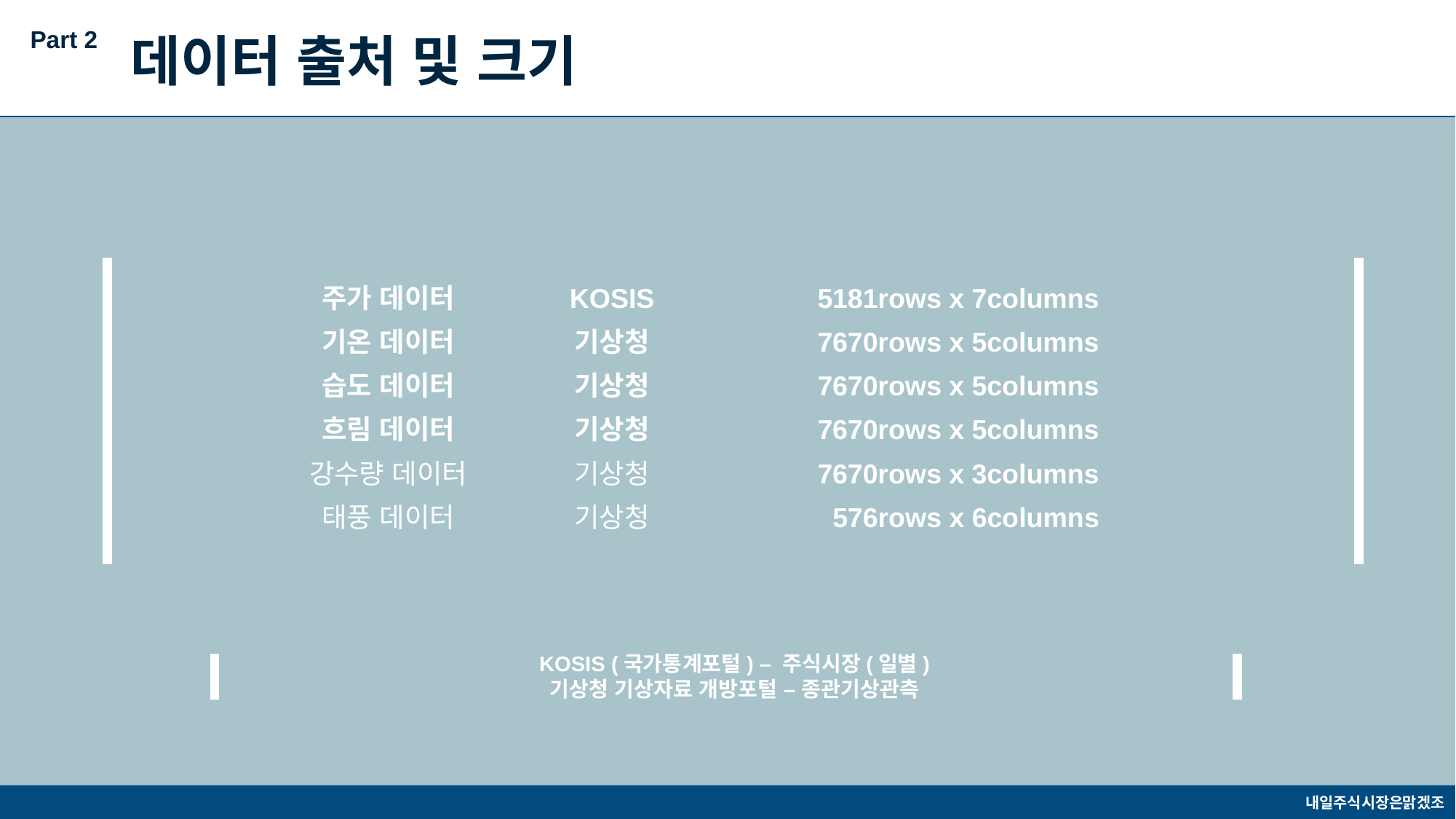

Part 2
데이터 출처 및 크기

| 주가 데이터 | KOSIS | 5181rows x 7columns |
| --- | --- | --- |
| 기온 데이터 | 기상청 | 7670rows x 5columns |
| 습도 데이터 | 기상청 | 7670rows x 5columns |
| 흐림 데이터 | 기상청 | 7670rows x 5columns |
| 강수량 데이터 | 기상청 | 7670rows x 3columns |
| 태풍 데이터 | 기상청 | 576rows x 6columns |
KOSIS (국가통계포털) – 주식시장(일별)
기상청 기상자료 개방포털 – 종관기상관측

내일주식시장은맑겠조